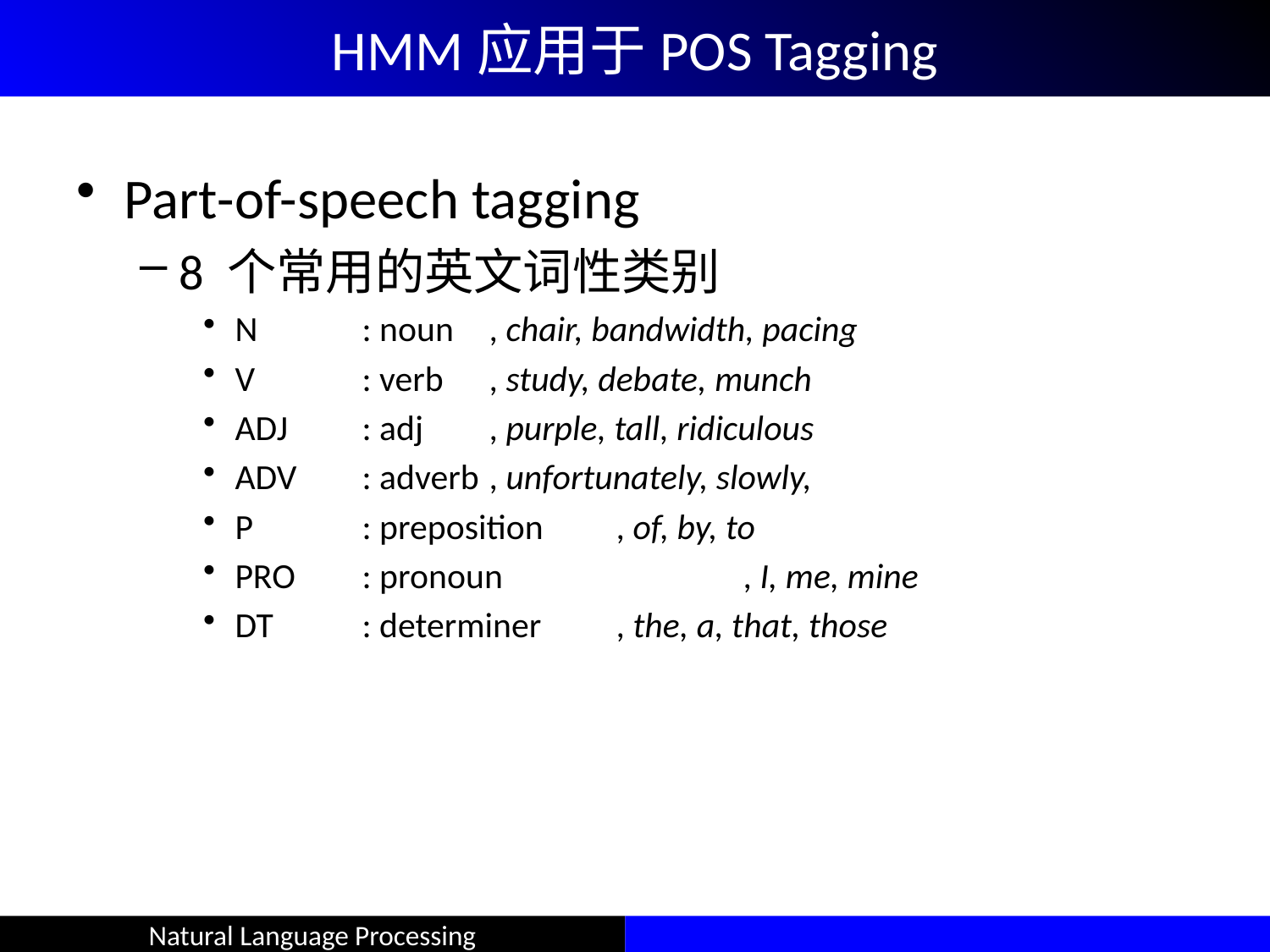

# HMM应用于POS Tagging
Part-of-speech tagging
8 个常用的英文词性类别
N	: noun	, chair, bandwidth, pacing
V	: verb	, study, debate, munch
ADJ	: adj	, purple, tall, ridiculous
ADV	: adverb	, unfortunately, slowly,
P	: preposition	, of, by, to
PRO	: pronoun		, I, me, mine
DT	: determiner	, the, a, that, those